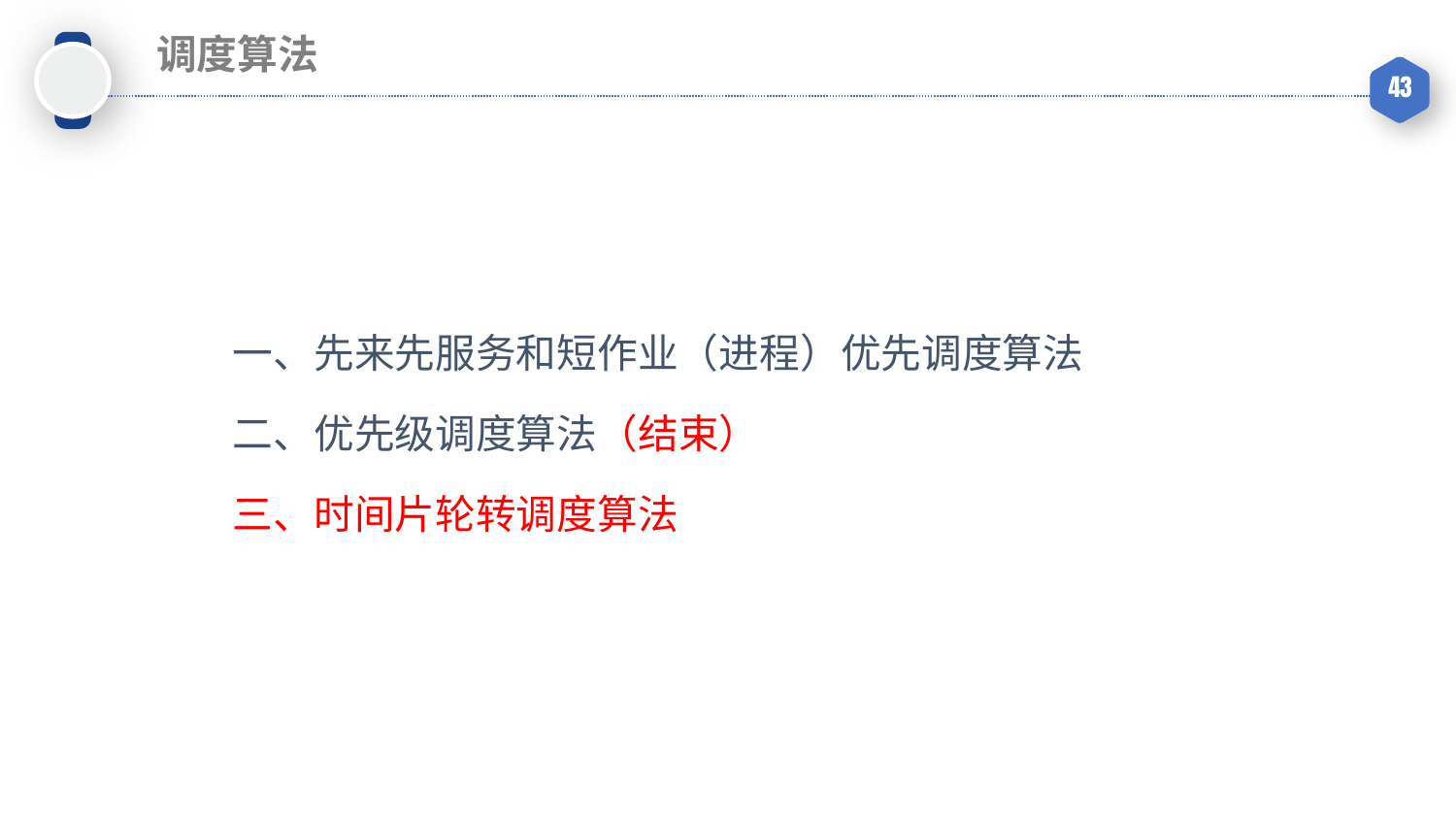

调度算法
一、先来先服务和短作业（进程）优先调度算法
二、优先级调度算法（结束）
三、时间片轮转调度算法